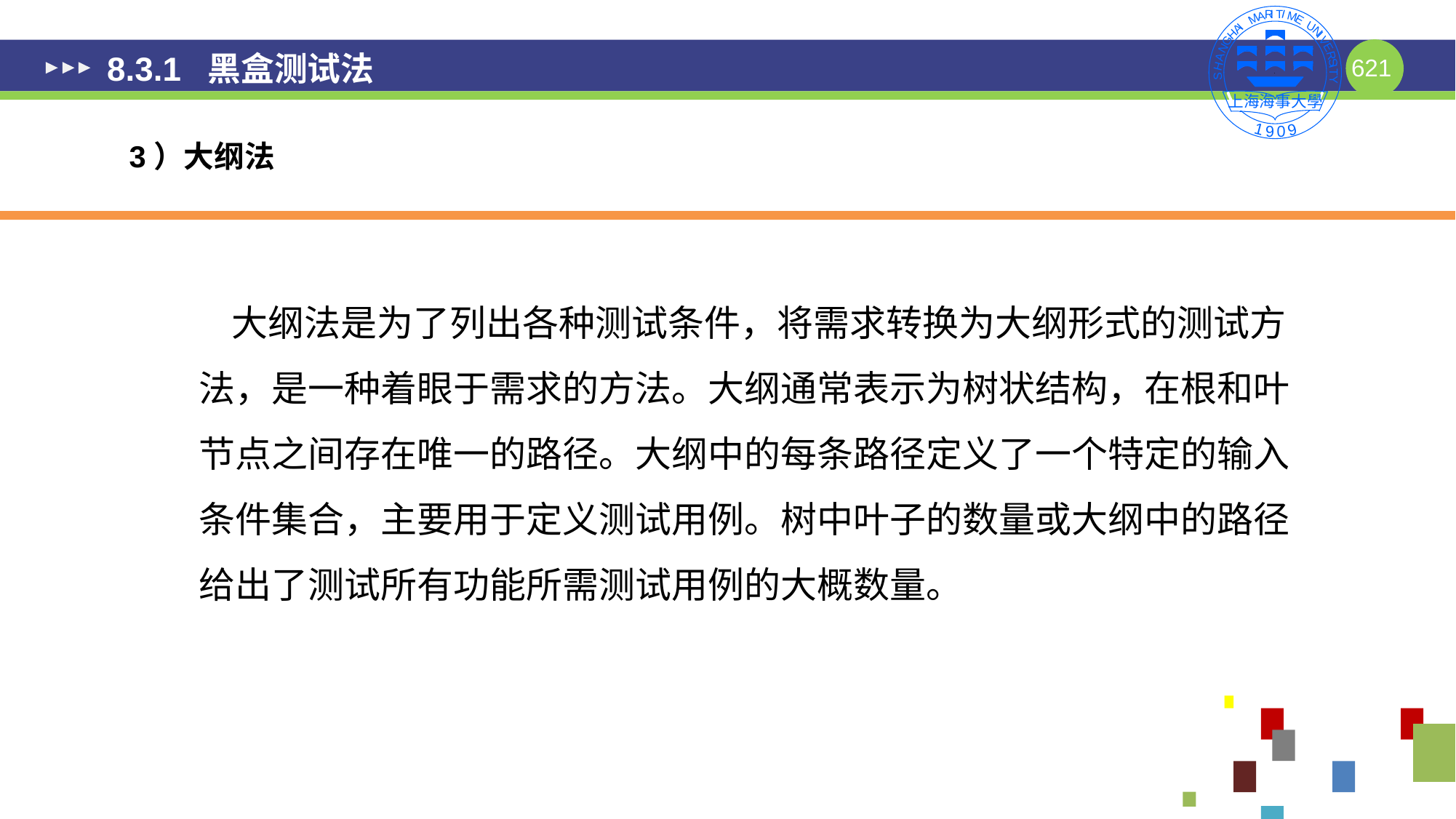

# 8.3.1  黑盒测试法
3）大纲法

   大纲法是为了列出各种测试条件，将需求转换为大纲形式的测试方法，是一种着眼于需求的方法。大纲通常表示为树状结构，在根和叶节点之间存在唯一的路径。大纲中的每条路径定义了一个特定的输入条件集合，主要用于定义测试用例。树中叶子的数量或大纲中的路径给出了测试所有功能所需测试用例的大概数量。

621